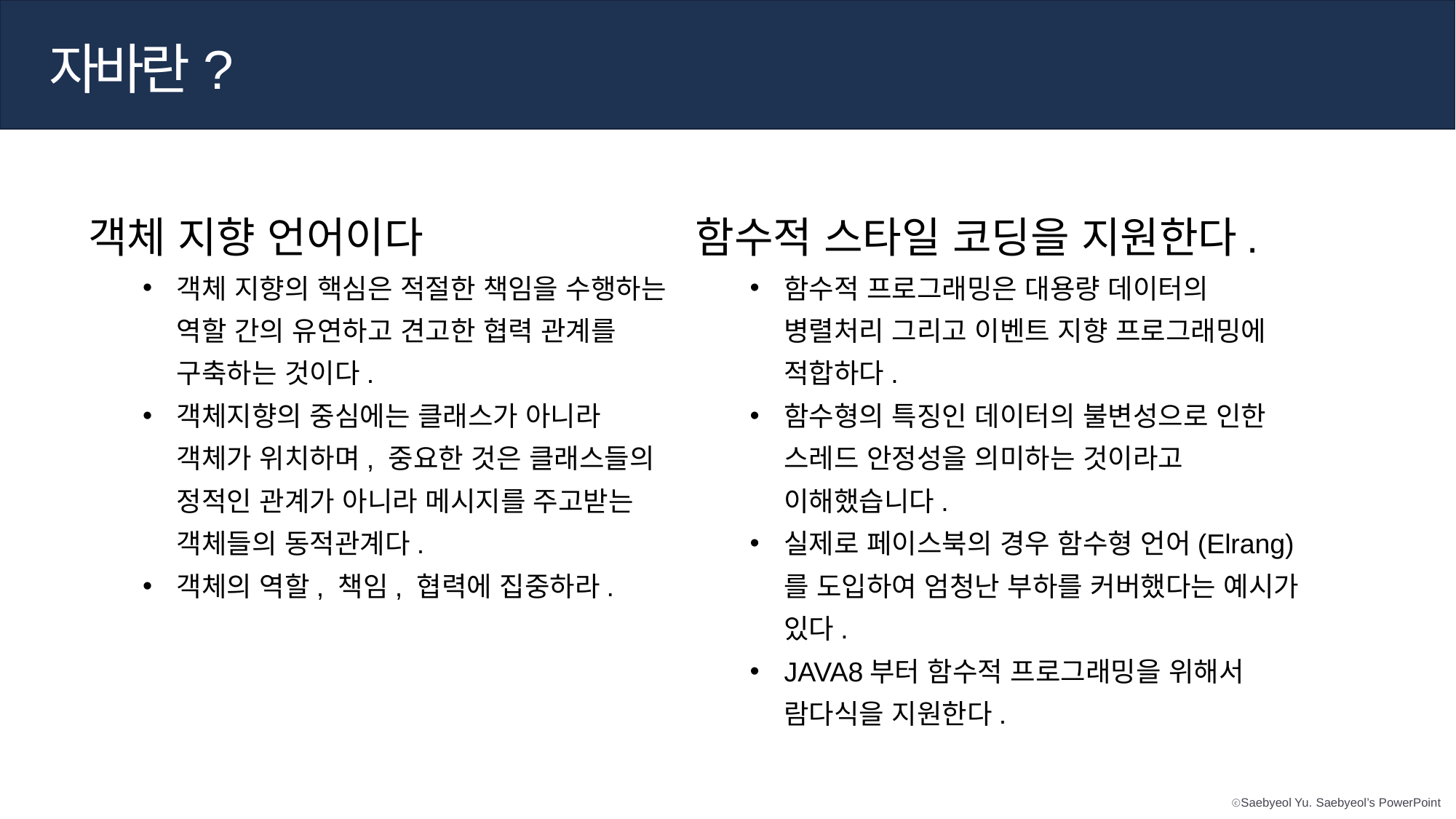

자바란?
객체 지향 언어이다
객체 지향의 핵심은 적절한 책임을 수행하는 역할 간의 유연하고 견고한 협력 관계를 구축하는 것이다.
객체지향의 중심에는 클래스가 아니라 객체가 위치하며, 중요한 것은 클래스들의 정적인 관계가 아니라 메시지를 주고받는 객체들의 동적관계다.
객체의 역할, 책임, 협력에 집중하라.

함수적 스타일 코딩을 지원한다.
함수적 프로그래밍은 대용량 데이터의 병렬처리 그리고 이벤트 지향 프로그래밍에 적합하다.
함수형의 특징인 데이터의 불변성으로 인한 스레드 안정성을 의미하는 것이라고 이해했습니다.
실제로 페이스북의 경우 함수형 언어(Elrang)를 도입하여 엄청난 부하를 커버했다는 예시가 있다.
JAVA8부터 함수적 프로그래밍을 위해서
람다식을 지원한다.